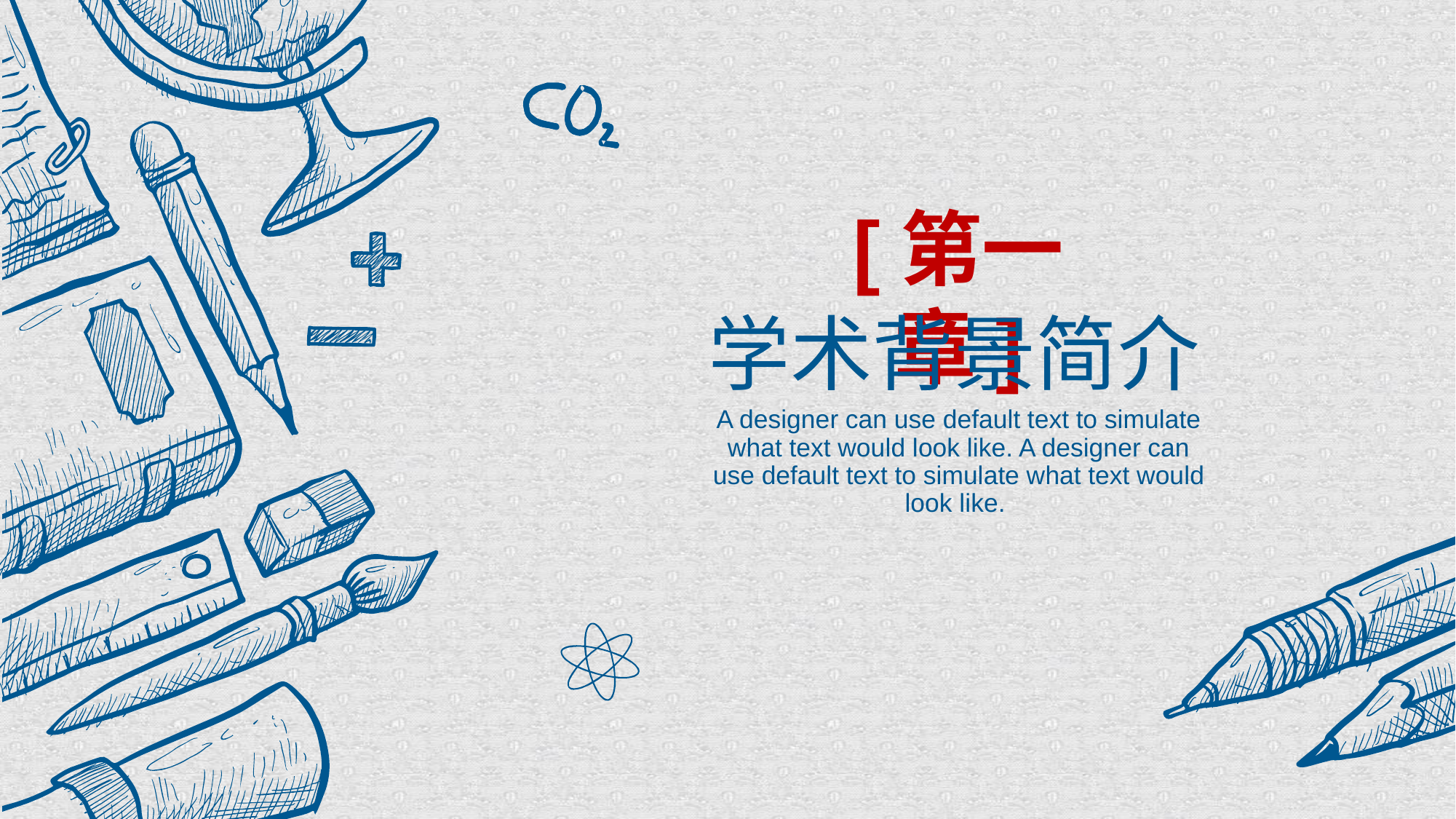

[第一章]

学术背景简介

A designer can use default text to simulate what text would look like. A designer can use default text to simulate what text would look like.